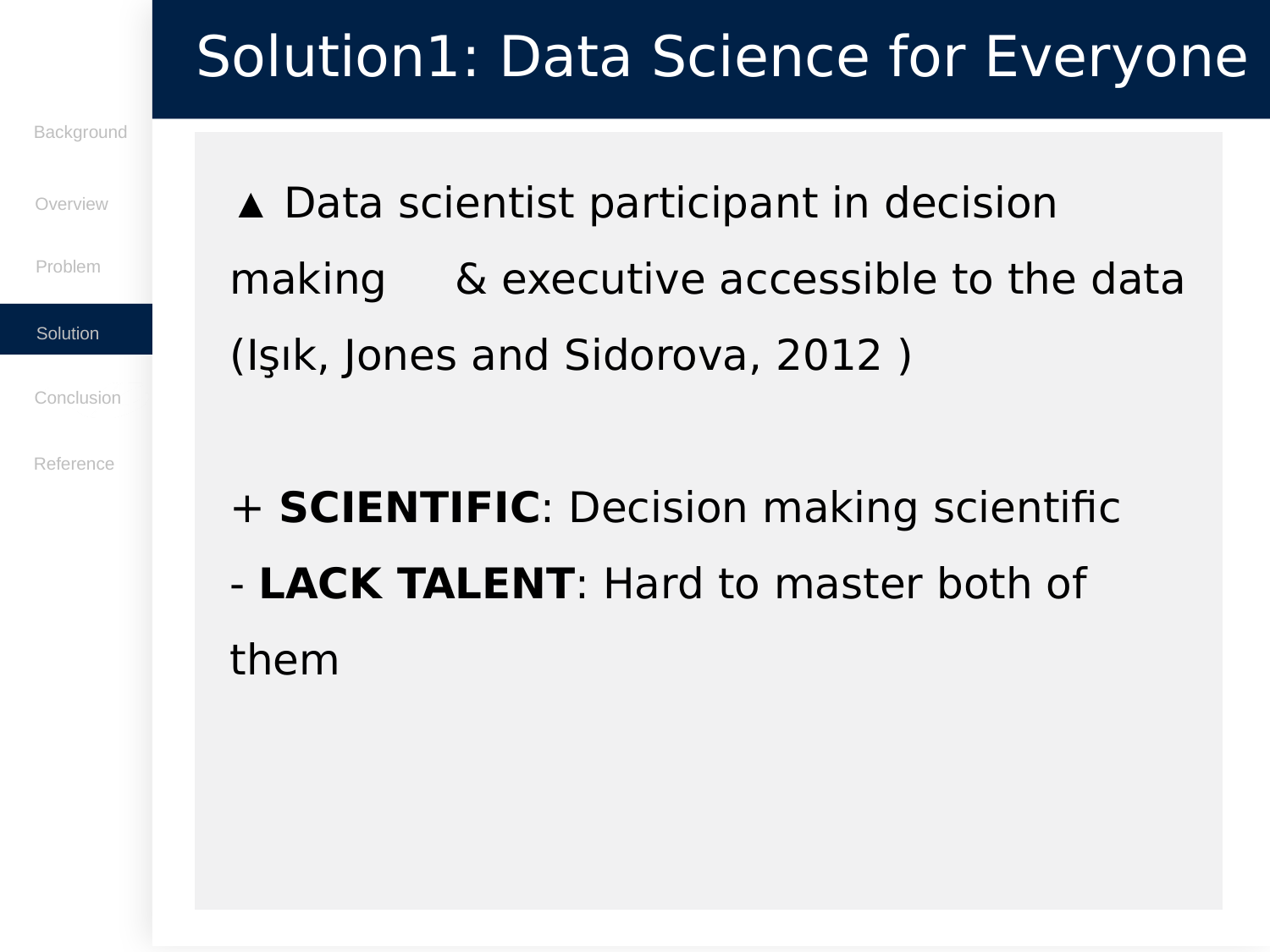

Solution1: Data Science for Everyone

Background

▲ Data scientist participant in decision making     & executive accessible to the data
(Işık, Jones and Sidorova, 2012 )

+ SCIENTIFIC: Decision making scientific
- LACK TALENT: Hard to master both of them
Overview
Problem

Solution

Conclusion
主体研究
Reference
7